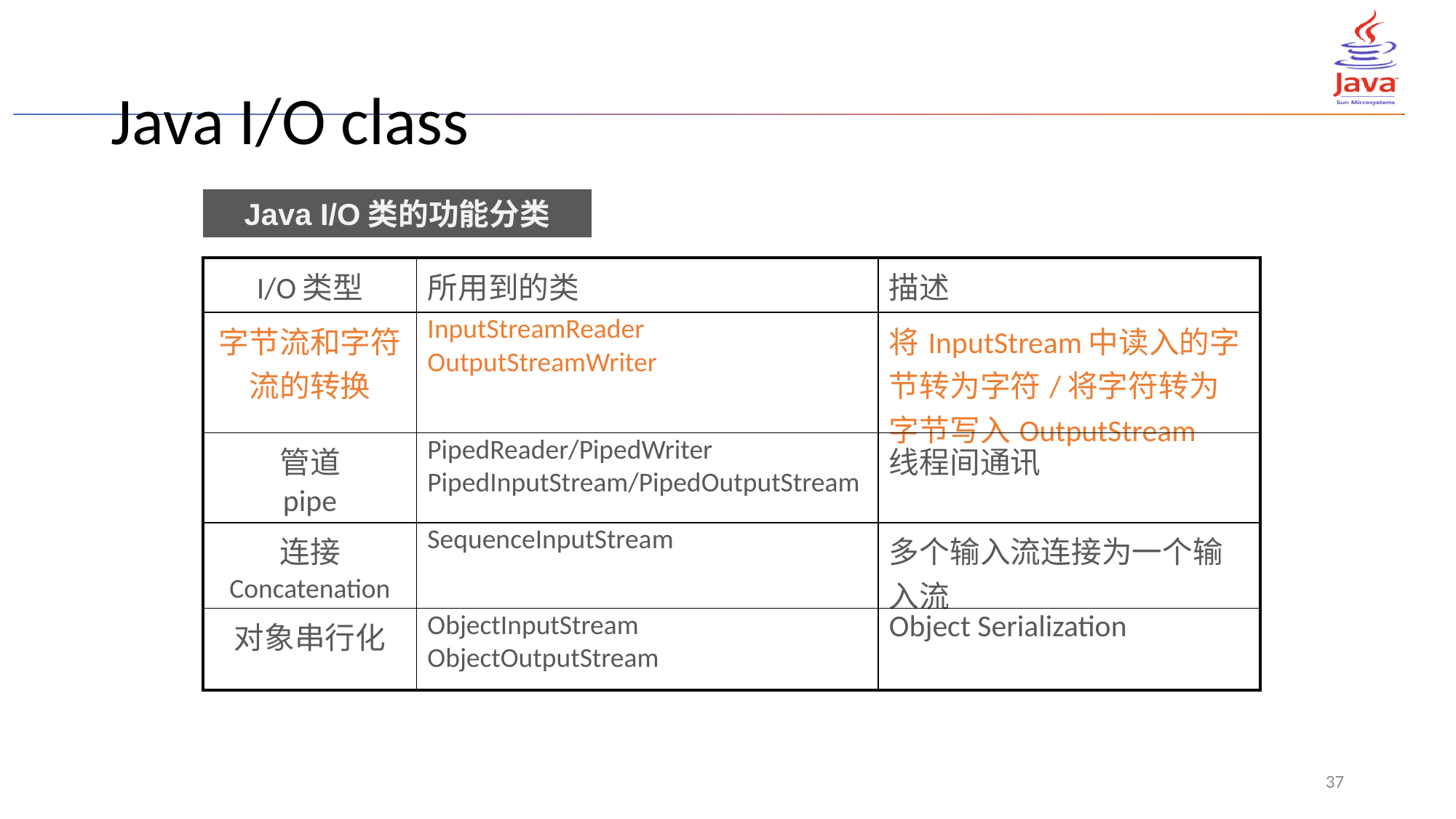

# Java I/O class
Java I/O类的功能分类
| I/O类型 | 所用到的类 | 描述 |
| --- | --- | --- |
| 字节流和字符流的转换 | InputStreamReader OutputStreamWriter | 将InputStream中读入的字节转为字符/将字符转为字节写入OutputStream |
| 管道 pipe | PipedReader/PipedWriter PipedInputStream/PipedOutputStream | 线程间通讯 |
| 连接 Concatenation | SequenceInputStream | 多个输入流连接为一个输入流 |
| 对象串行化 | ObjectInputStream ObjectOutputStream | Object Serialization |
37